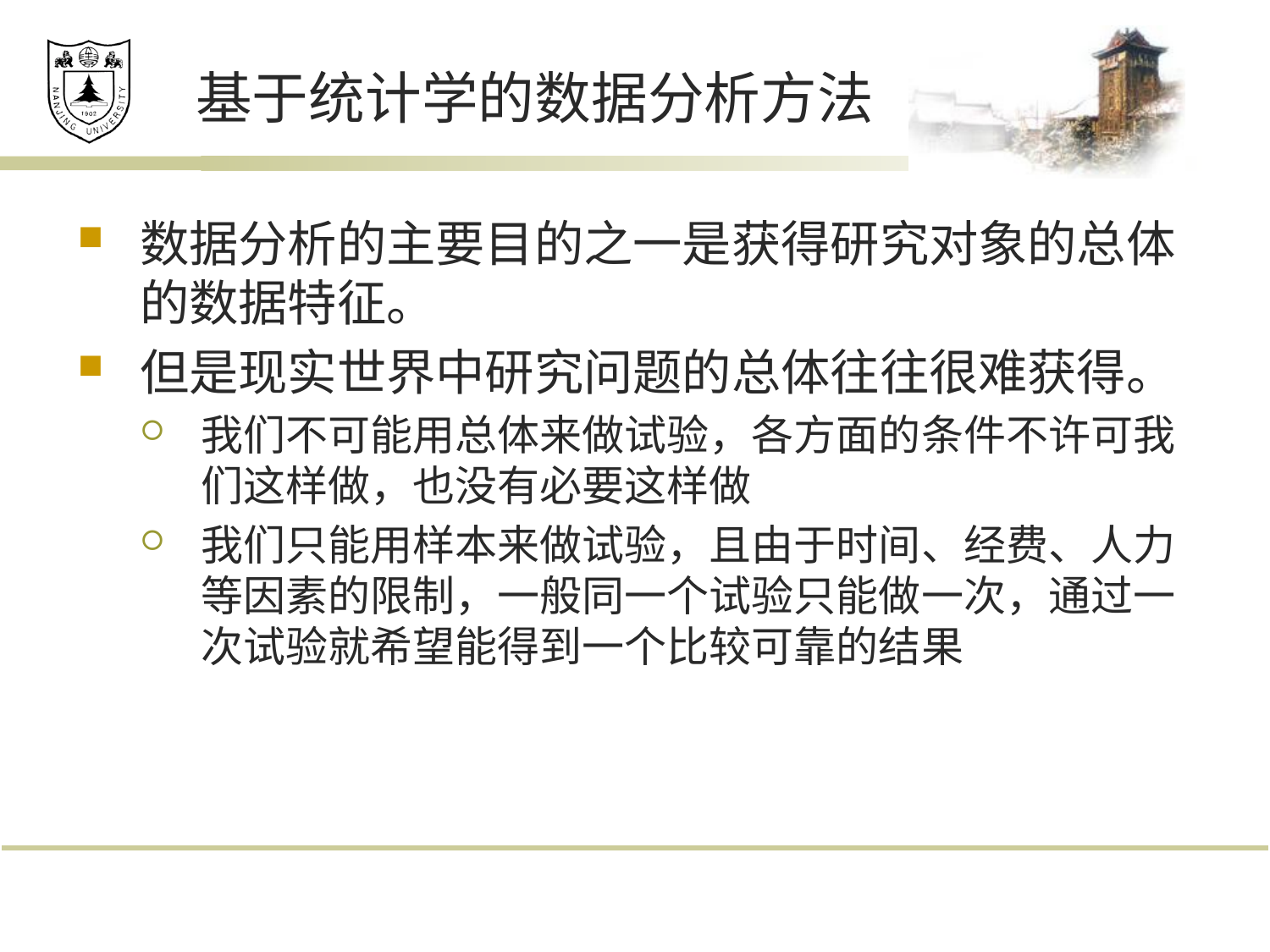

# 基于统计学的数据分析方法
数据分析的主要目的之一是获得研究对象的总体的数据特征。
但是现实世界中研究问题的总体往往很难获得。
我们不可能用总体来做试验，各方面的条件不许可我们这样做，也没有必要这样做
我们只能用样本来做试验，且由于时间、经费、人力等因素的限制，一般同一个试验只能做一次，通过一次试验就希望能得到一个比较可靠的结果